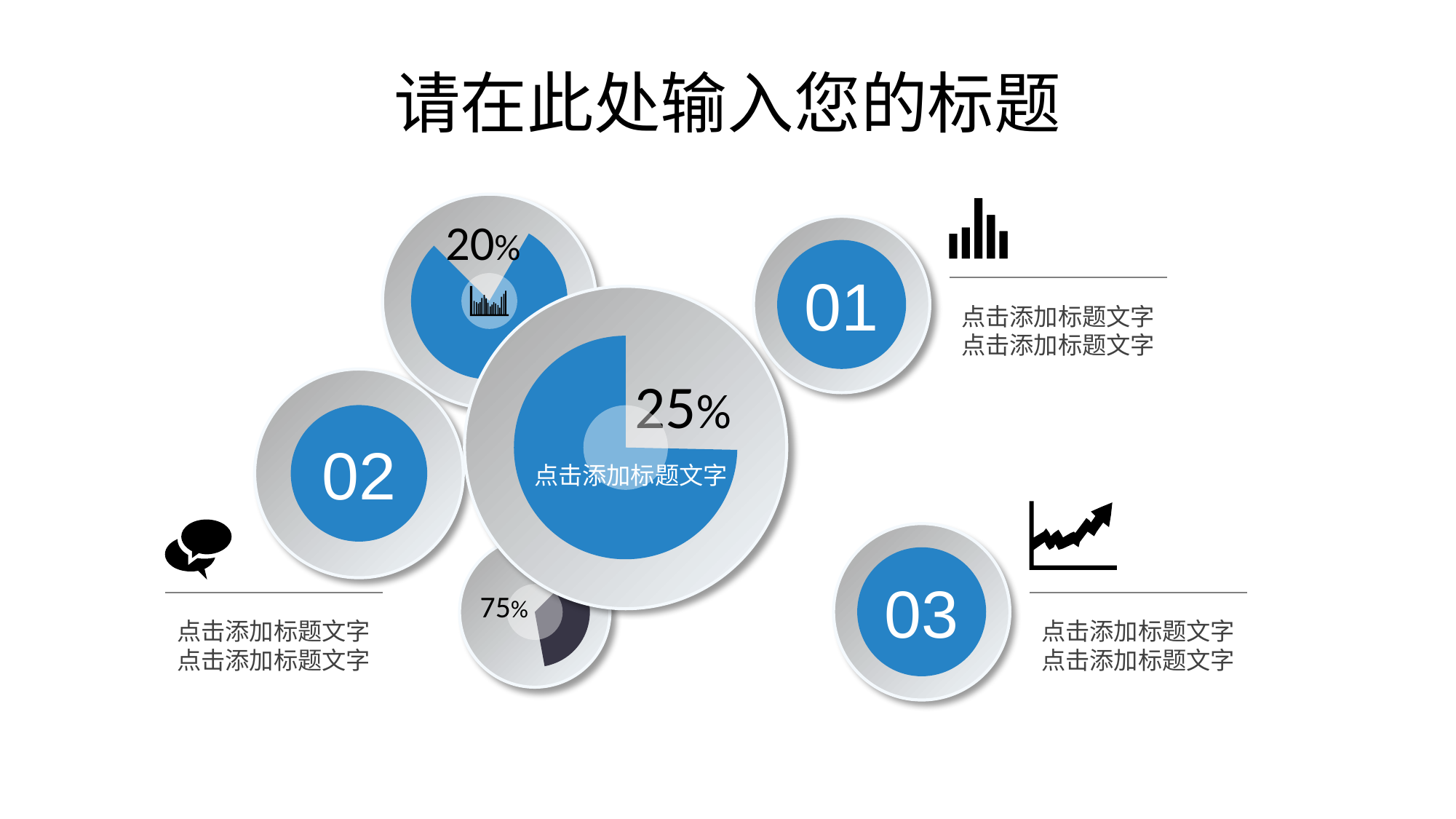

# 请在此处输入您的标题

20%

点击添加标题文字
点击添加标题文字

01

25%

点击添加标题文字

02

点击添加标题文字
点击添加标题文字

点击添加标题文字
点击添加标题文字

03

75%